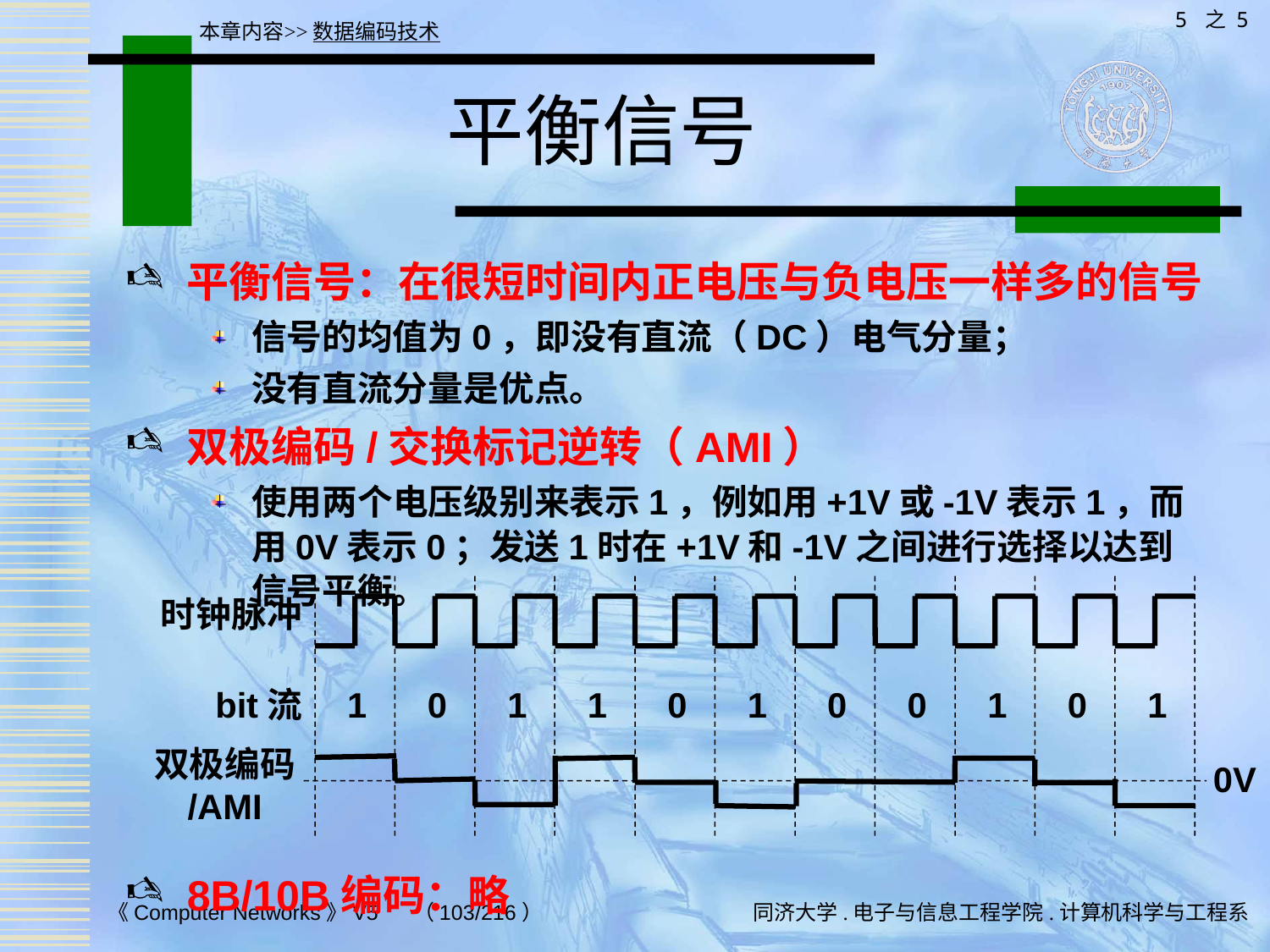

5 之 5
本章内容>>数据编码技术
# 平衡信号
平衡信号：在很短时间内正电压与负电压一样多的信号
信号的均值为0，即没有直流（DC）电气分量；
没有直流分量是优点。
双极编码/交换标记逆转（AMI）
使用两个电压级别来表示1，例如用+1V或-1V表示1，而用0V表示0；发送1时在+1V和-1V之间进行选择以达到信号平衡。

8B/10B编码：略

时钟脉冲

bit流
1
0
1
1
0
1
0
0
1
0
1
双极编码
/AMI
0V